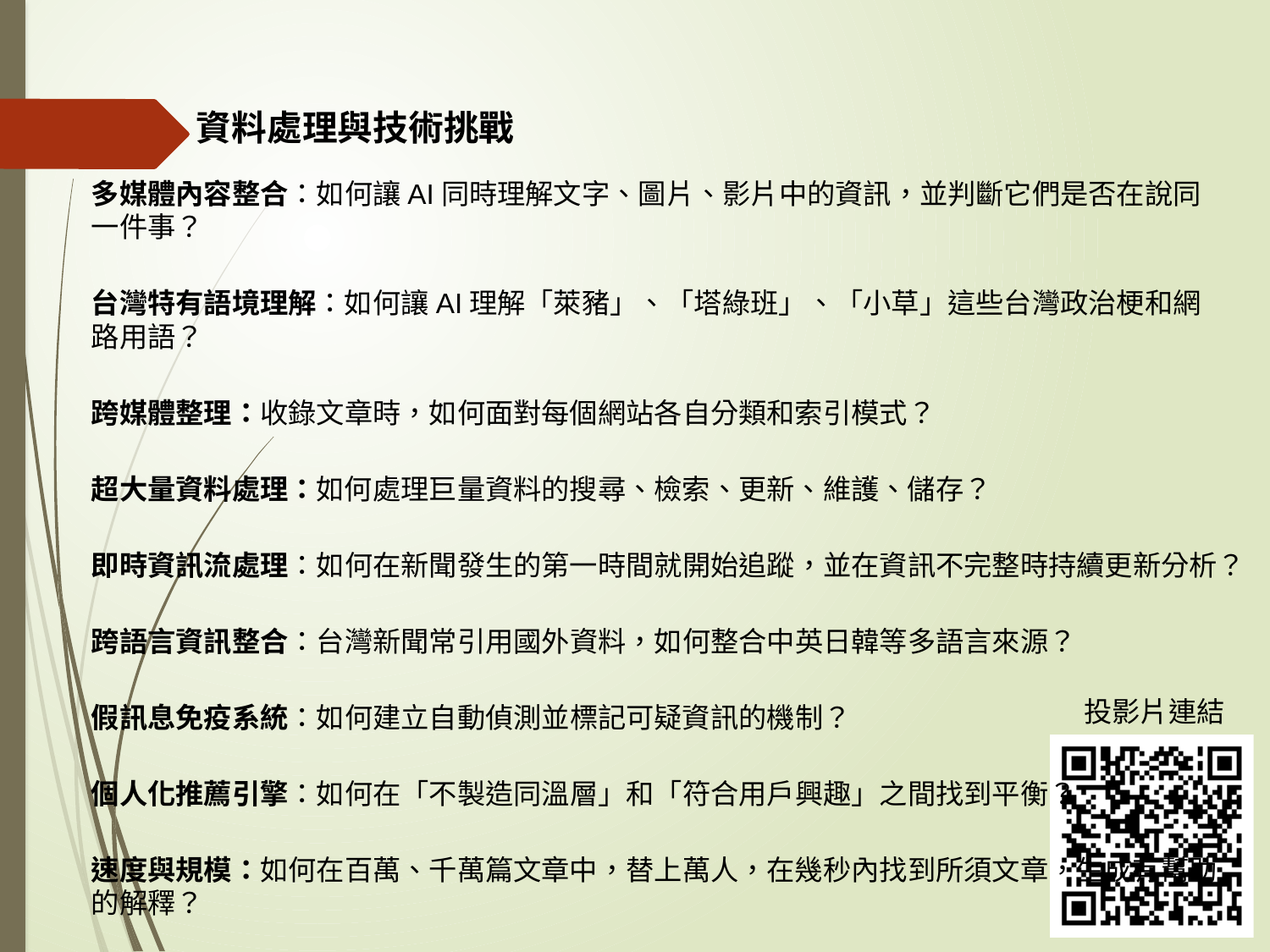

資料處理與技術挑戰
多媒體內容整合：如何讓AI同時理解文字、圖片、影片中的資訊，並判斷它們是否在說同一件事？
台灣特有語境理解：如何讓AI理解「萊豬」、「塔綠班」、「小草」這些台灣政治梗和網路用語？
跨媒體整理：收錄文章時，如何面對每個網站各自分類和索引模式？
超大量資料處理：如何處理巨量資料的搜尋、檢索、更新、維護、儲存？
即時資訊流處理：如何在新聞發生的第一時間就開始追蹤，並在資訊不完整時持續更新分析？
跨語言資訊整合：台灣新聞常引用國外資料，如何整合中英日韓等多語言來源？
假訊息免疫系統：如何建立自動偵測並標記可疑資訊的機制？
個人化推薦引擎：如何在「不製造同溫層」和「符合用戶興趣」之間找到平衡？
速度與規模：如何在百萬、千萬篇文章中，替上萬人，在幾秒內找到所須文章，生成有幫助的解釋？